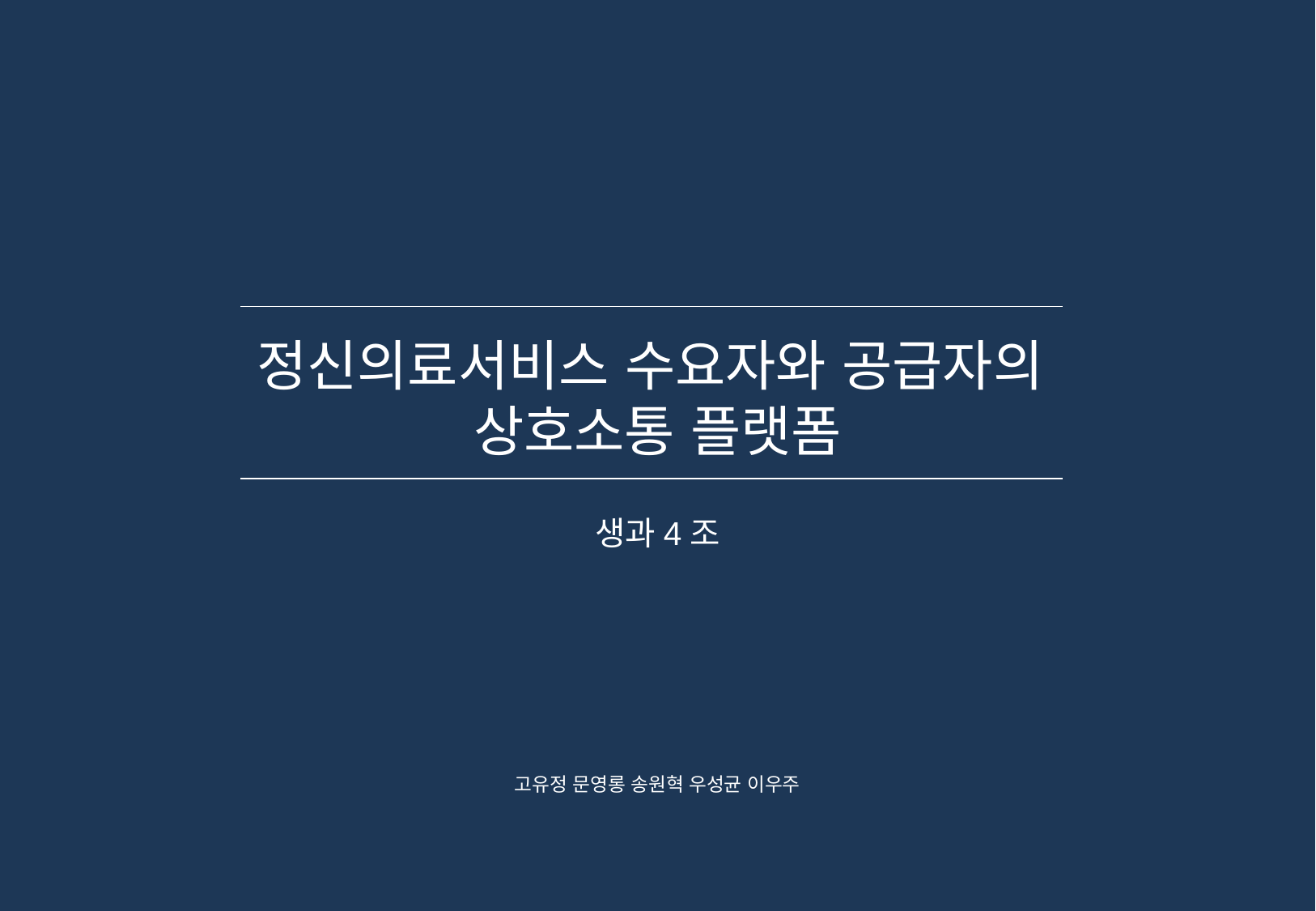

정신의료서비스 수요자와 공급자의
상호소통 플랫폼
생과4조
고유정 문영롱 송원혁 우성균 이우주